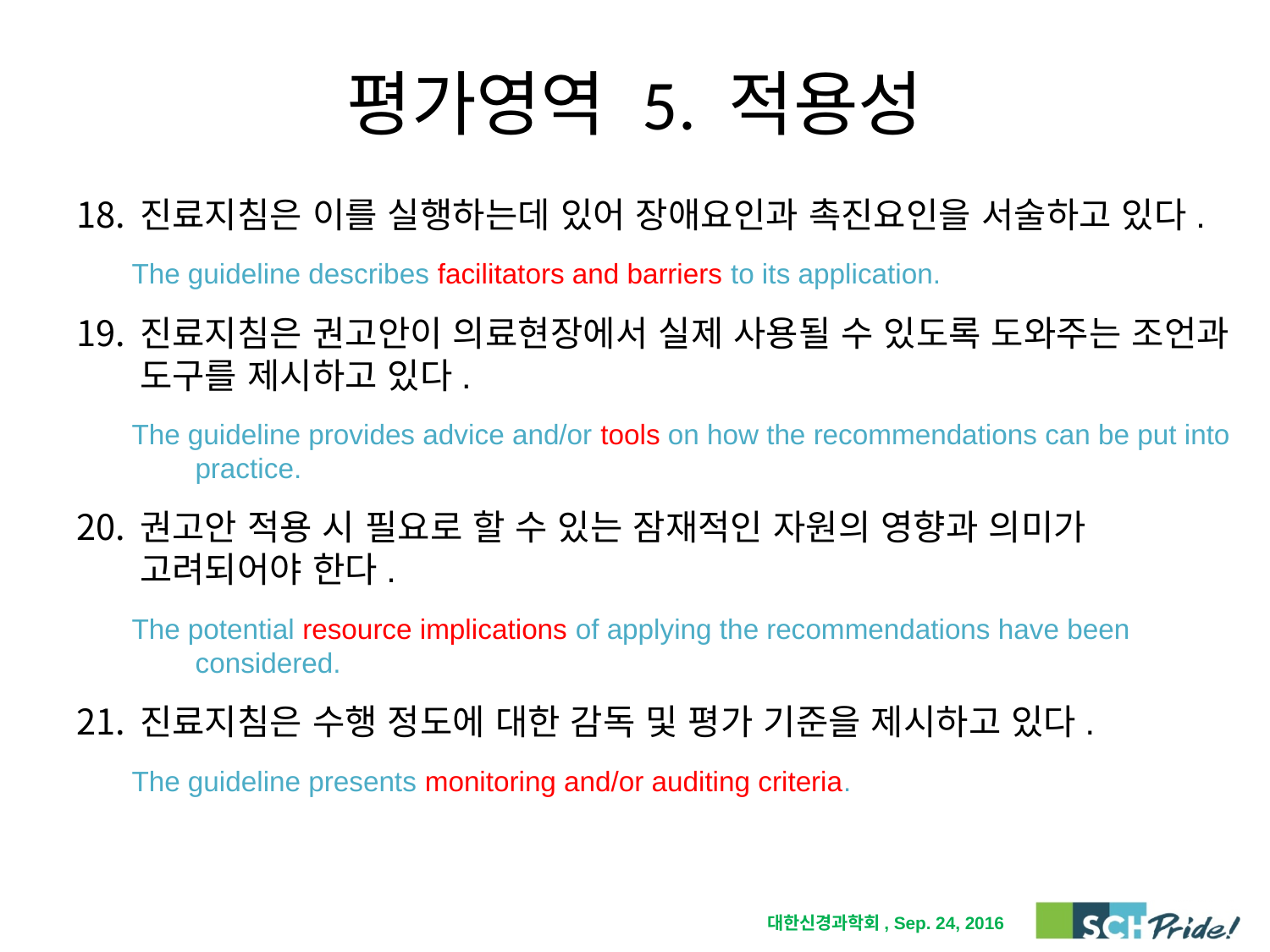

# 평가영역 5. 적용성
진료지침은 이를 실행하는데 있어 장애요인과 촉진요인을 서술하고 있다.
The guideline describes facilitators and barriers to its application.
진료지침은 권고안이 의료현장에서 실제 사용될 수 있도록 도와주는 조언과 도구를 제시하고 있다.
The guideline provides advice and/or tools on how the recommendations can be put into practice.
권고안 적용 시 필요로 할 수 있는 잠재적인 자원의 영향과 의미가 고려되어야 한다.
The potential resource implications of applying the recommendations have been considered.
진료지침은 수행 정도에 대한 감독 및 평가 기준을 제시하고 있다.
The guideline presents monitoring and/or auditing criteria.